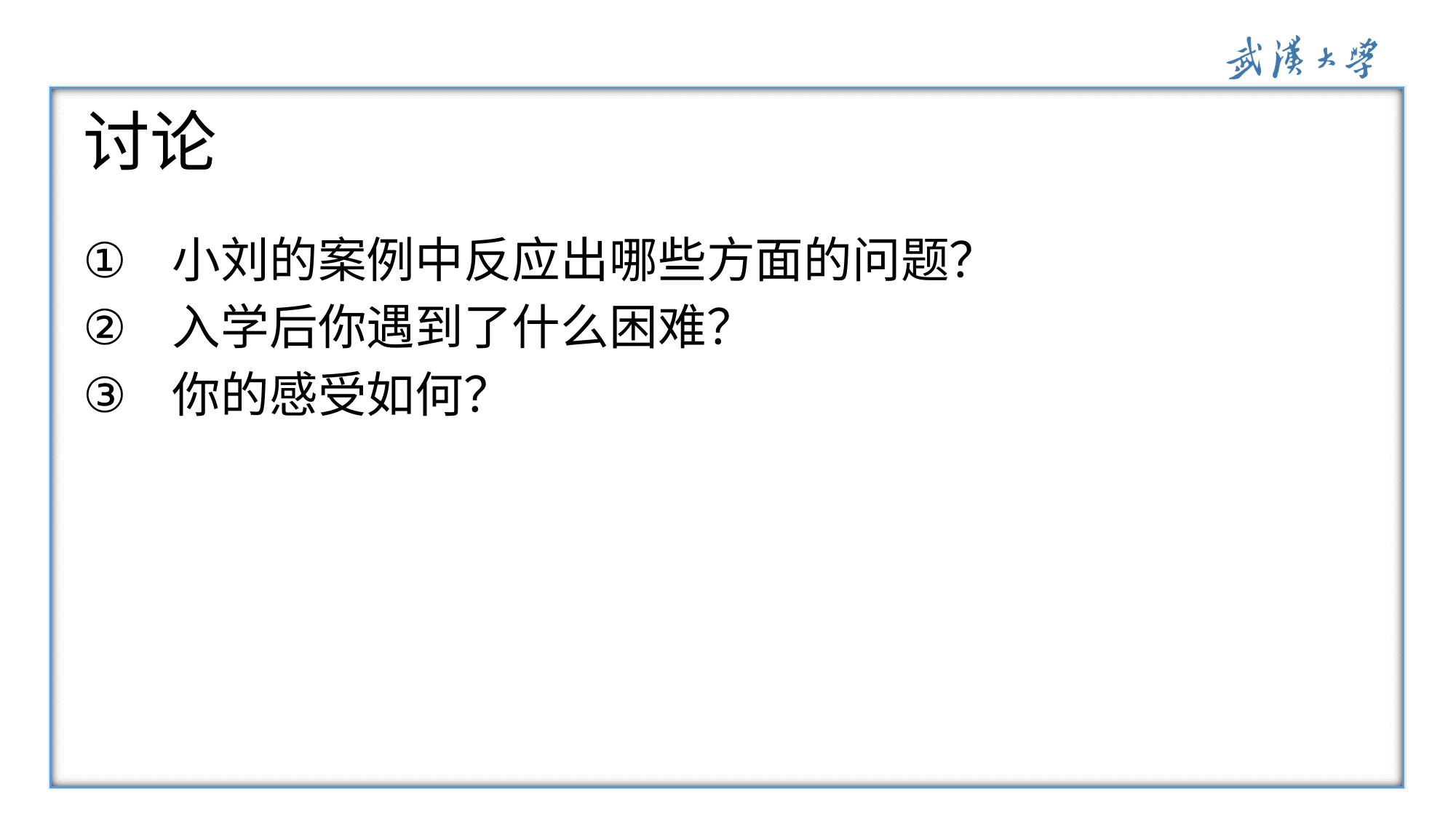

# 讨论
小刘的案例中反应出哪些方面的问题？
入学后你遇到了什么困难？
你的感受如何？
57